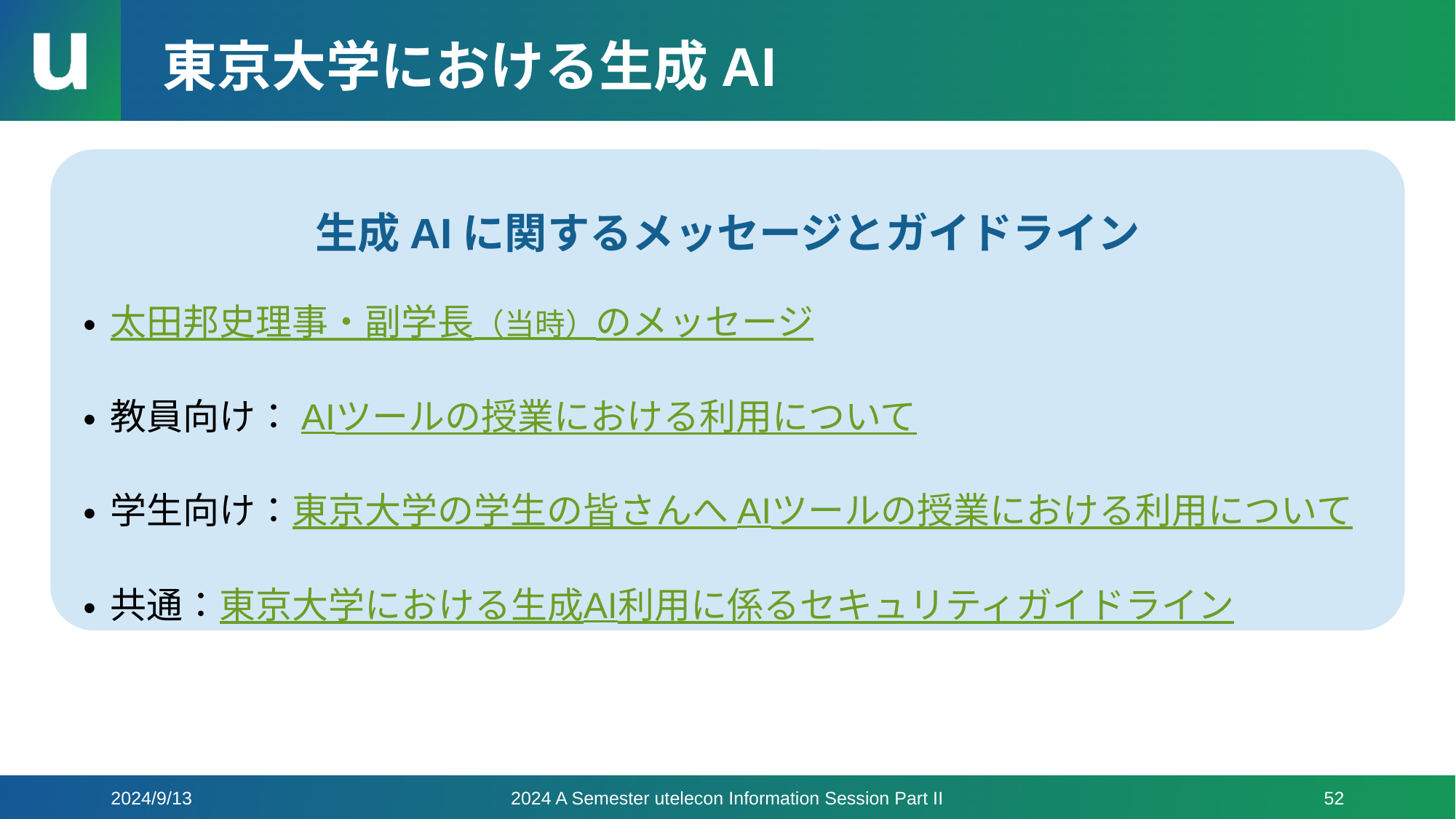

# 東京大学における生成AI

生成AIに関するメッセージとガイドライン
太田邦史理事・副学長（当時）のメッセージ
教員向け：AIツールの授業における利用について
学生向け：東京大学の学生の皆さんへ AIツールの授業における利用について
共通：東京大学における生成AI利用に係るセキュリティガイドライン
2024/9/13
2024 A Semester utelecon Information Session Part II
52